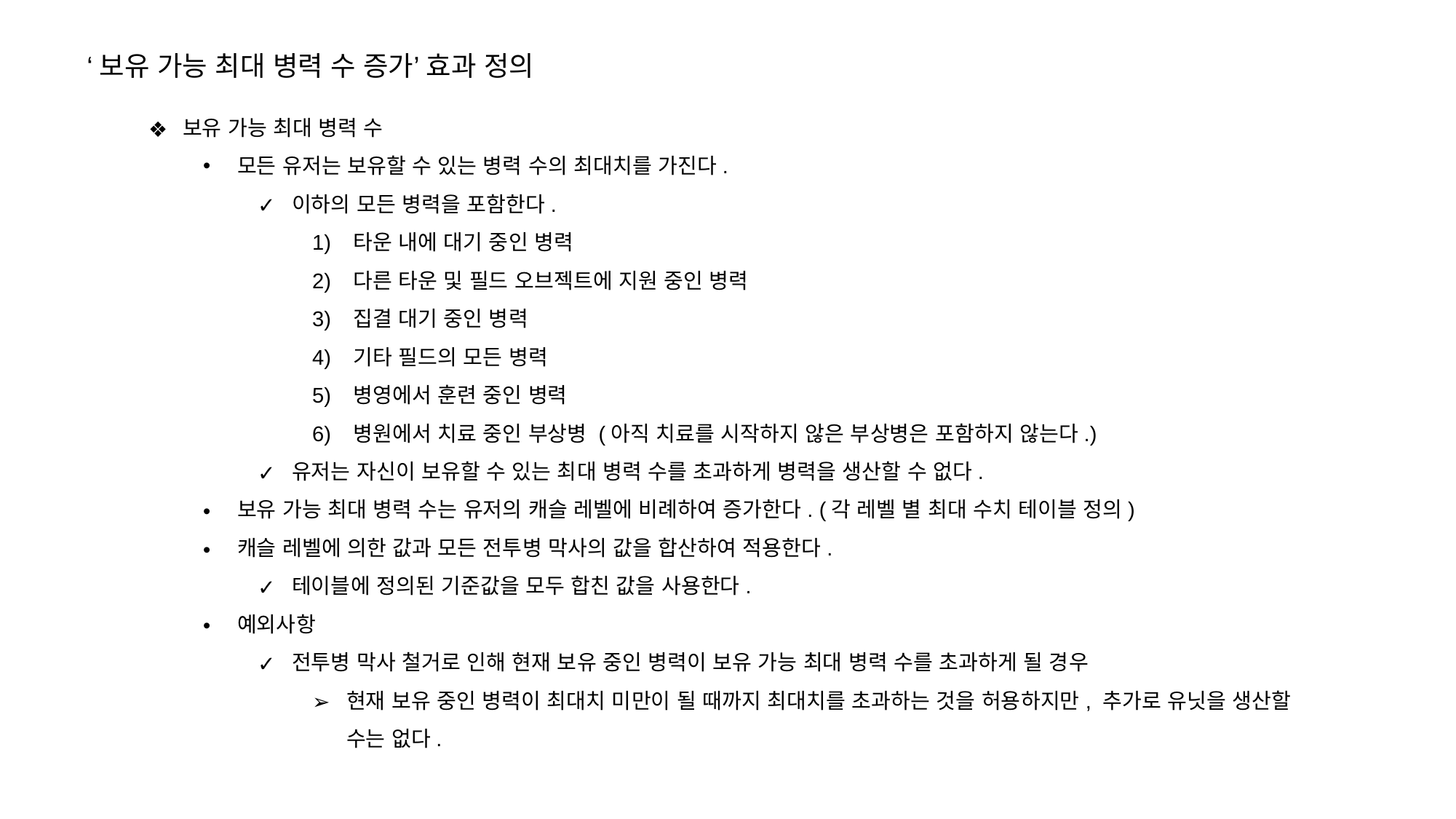

‘보유 가능 최대 병력 수 증가’ 효과 정의
보유 가능 최대 병력 수
모든 유저는 보유할 수 있는 병력 수의 최대치를 가진다.
이하의 모든 병력을 포함한다.
타운 내에 대기 중인 병력
다른 타운 및 필드 오브젝트에 지원 중인 병력
집결 대기 중인 병력
기타 필드의 모든 병력
병영에서 훈련 중인 병력
병원에서 치료 중인 부상병 (아직 치료를 시작하지 않은 부상병은 포함하지 않는다.)
유저는 자신이 보유할 수 있는 최대 병력 수를 초과하게 병력을 생산할 수 없다.
보유 가능 최대 병력 수는 유저의 캐슬 레벨에 비례하여 증가한다. (각 레벨 별 최대 수치 테이블 정의)
캐슬 레벨에 의한 값과 모든 전투병 막사의 값을 합산하여 적용한다.
테이블에 정의된 기준값을 모두 합친 값을 사용한다.
예외사항
전투병 막사 철거로 인해 현재 보유 중인 병력이 보유 가능 최대 병력 수를 초과하게 될 경우
현재 보유 중인 병력이 최대치 미만이 될 때까지 최대치를 초과하는 것을 허용하지만, 추가로 유닛을 생산할 수는 없다.